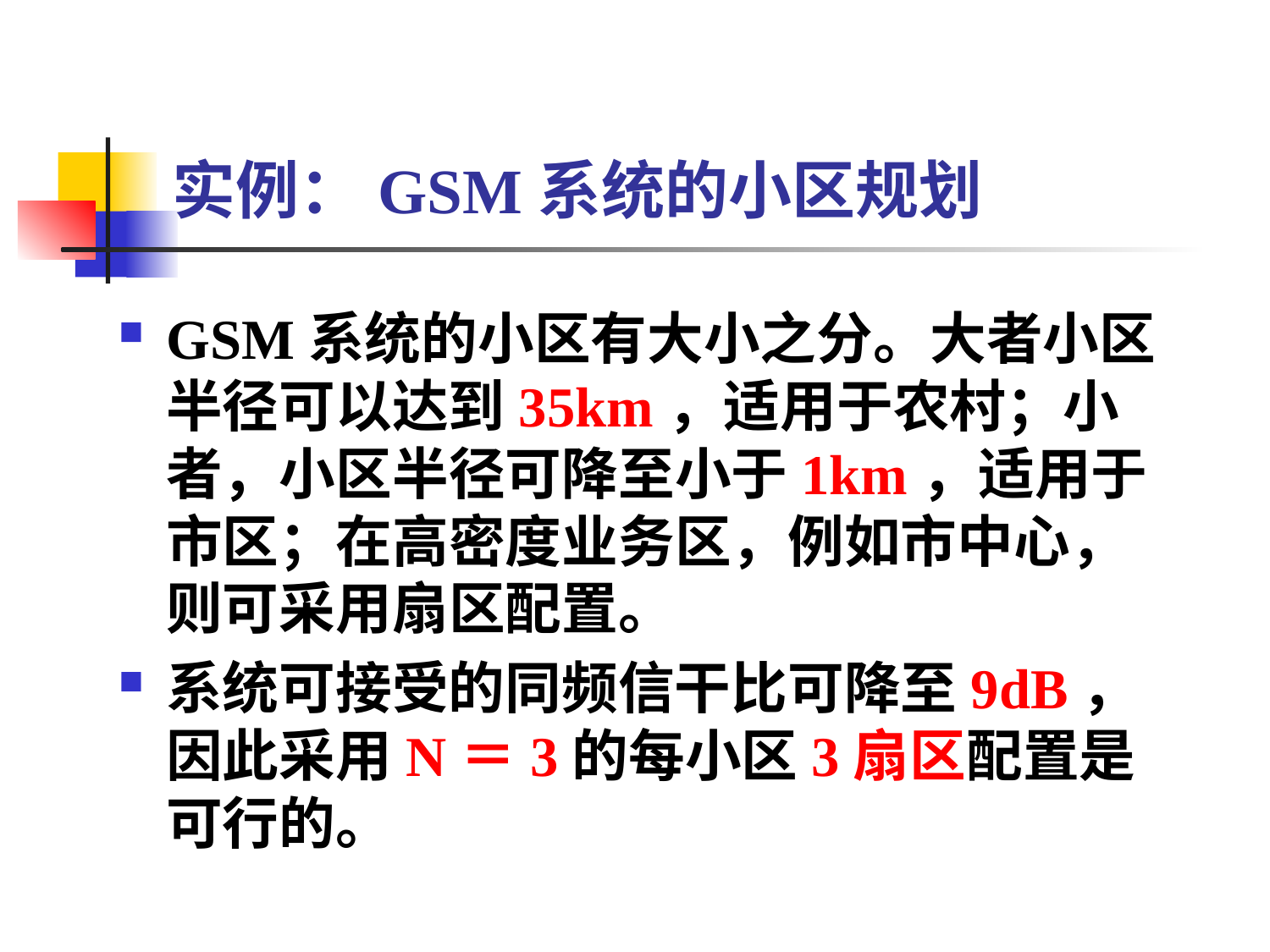

实例：GSM系统的小区规划
GSM系统的小区有大小之分。大者小区半径可以达到35km，适用于农村；小者，小区半径可降至小于1km，适用于市区；在高密度业务区，例如市中心，则可采用扇区配置。
系统可接受的同频信干比可降至9dB，因此采用N＝3的每小区3扇区配置是可行的。